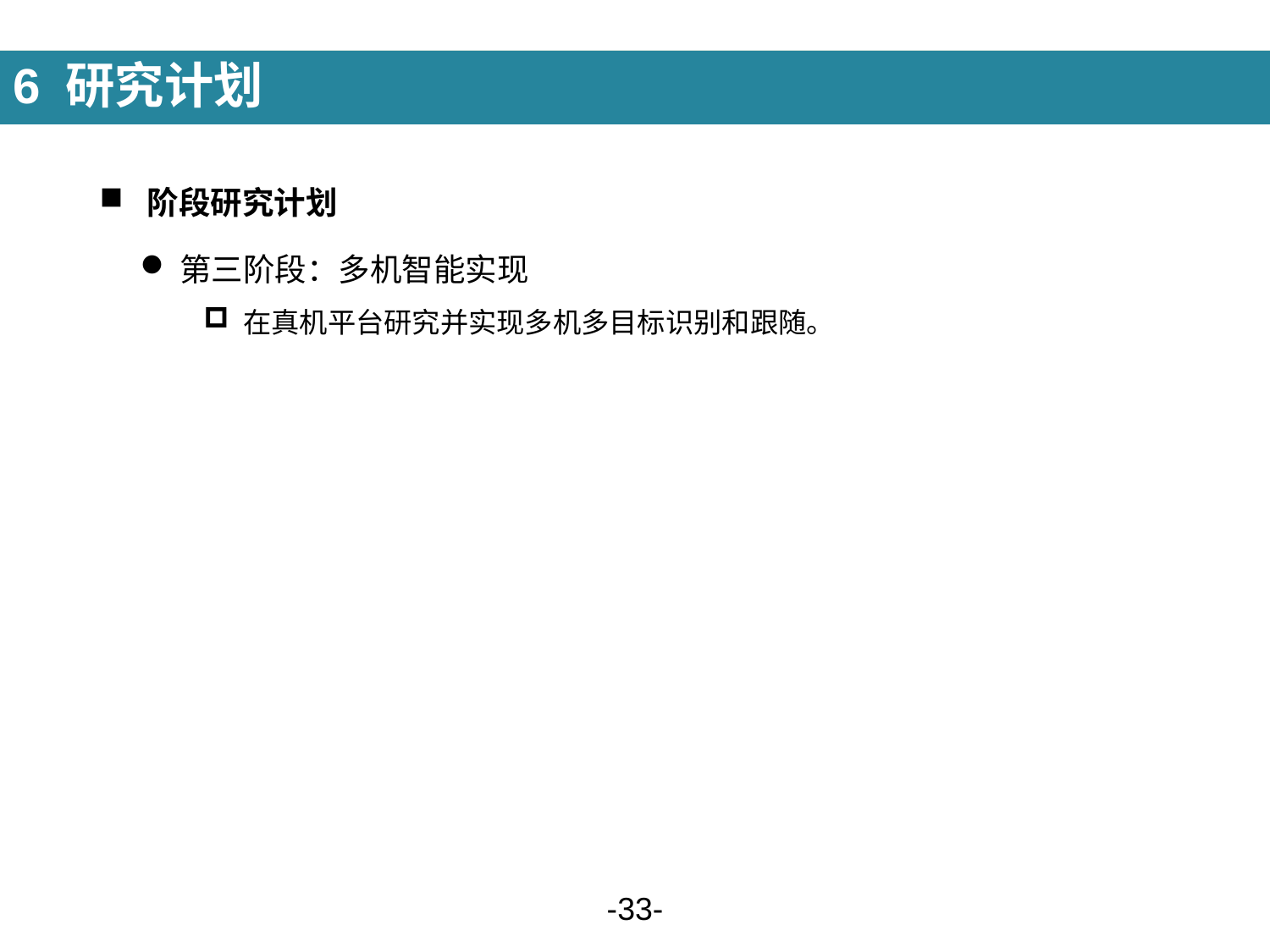

6 研究计划

阶段研究计划
第三阶段：多机智能实现
在真机平台研究并实现多机多目标识别和跟随。
-33-